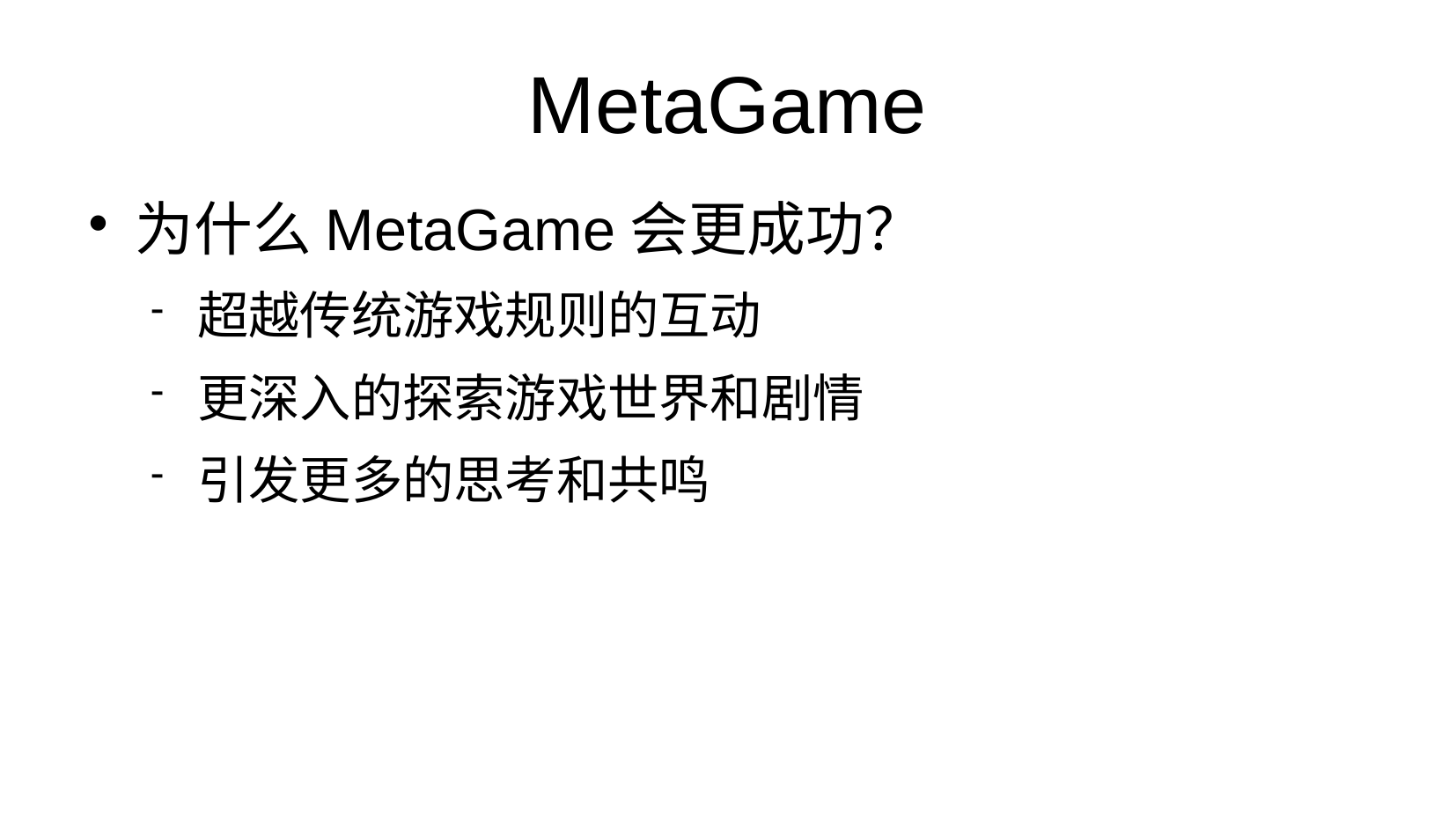

# MetaGame
为什么MetaGame会更成功？
超越传统游戏规则的互动
更深入的探索游戏世界和剧情
引发更多的思考和共鸣